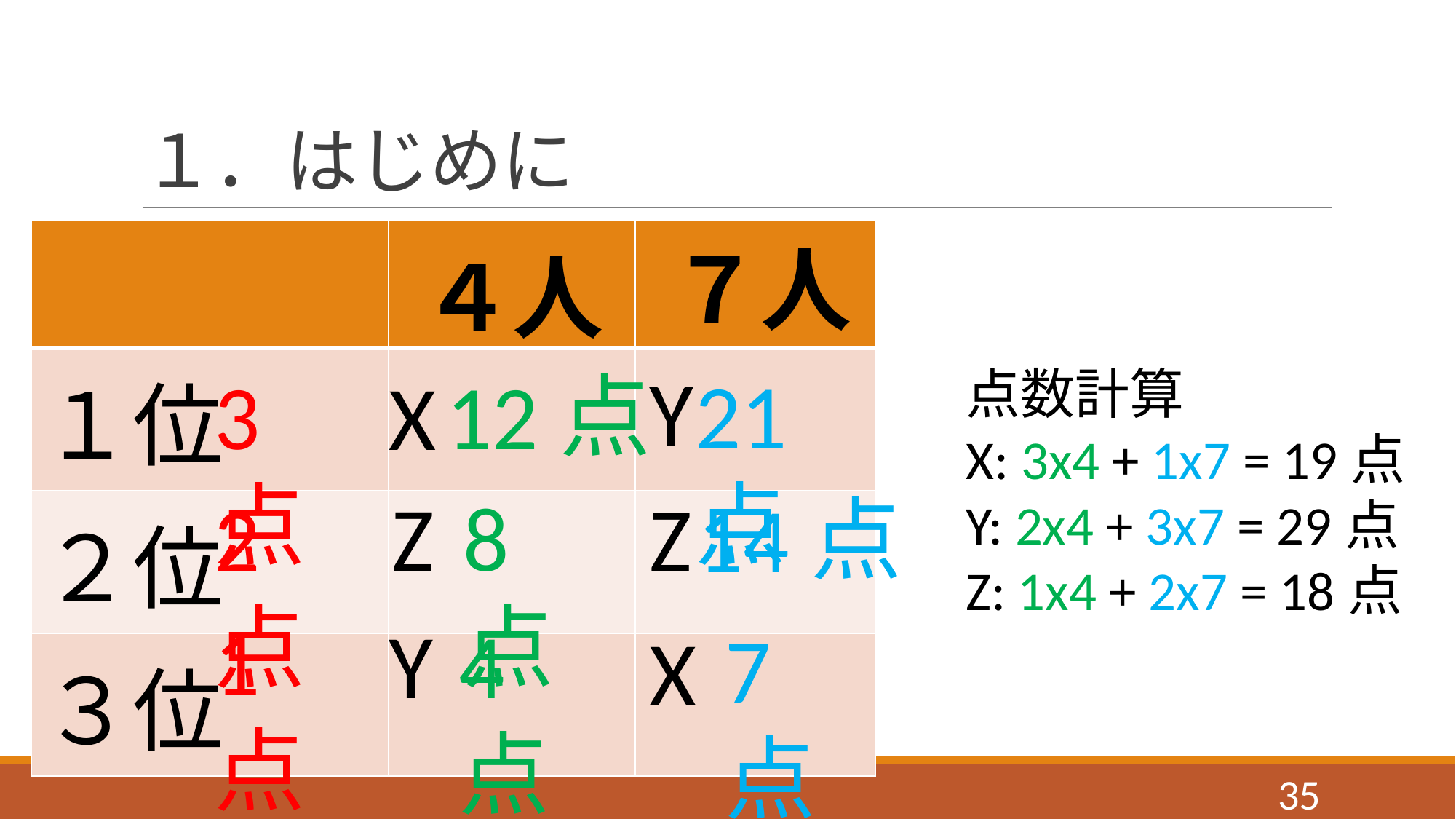

# １．はじめに

４人
|  |  |  |
| --- | --- | --- |
| １位 |  |  |
| ２位 |  |  |
| ３位 |  |  |
７人
Y
21点
3点
12点
X
点数計算
X: 3x4 + 1x7 = 19点
Y: 2x4 + 3x7 = 29点
Z: 1x4 + 2x7 = 18点
Z
8点
2点
Z
14点
1点
Y
4点
7点
X
35